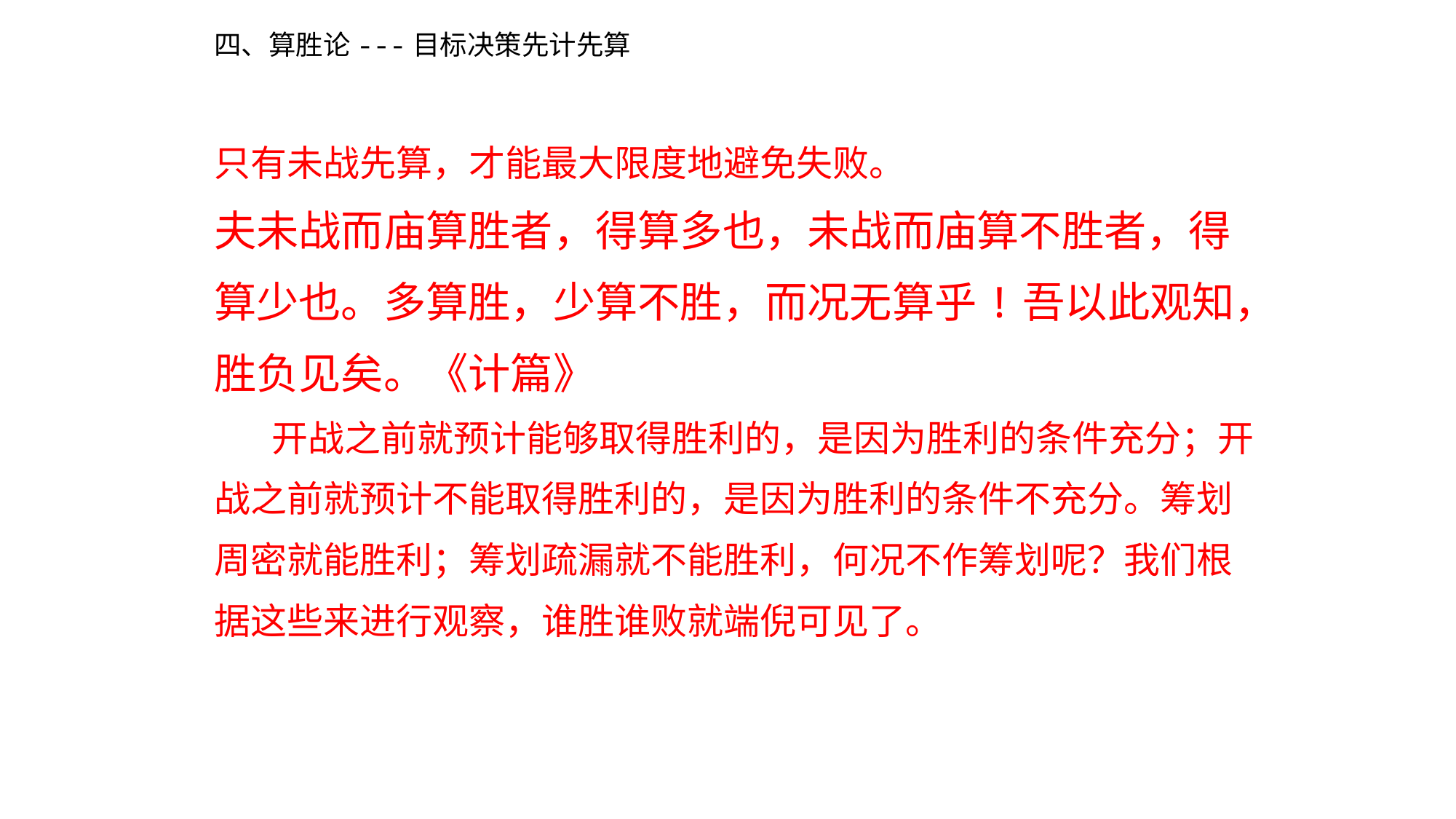

四、算胜论---目标决策先计先算
只有未战先算，才能最大限度地避免失败。
夫未战而庙算胜者，得算多也，未战而庙算不胜者，得算少也。多算胜，少算不胜，而况无算乎!吾以此观知，胜负见矣。《计篇》
      开战之前就预计能够取得胜利的，是因为胜利的条件充分；开战之前就预计不能取得胜利的，是因为胜利的条件不充分。筹划周密就能胜利；筹划疏漏就不能胜利，何况不作筹划呢？我们根据这些来进行观察，谁胜谁败就端倪可见了。